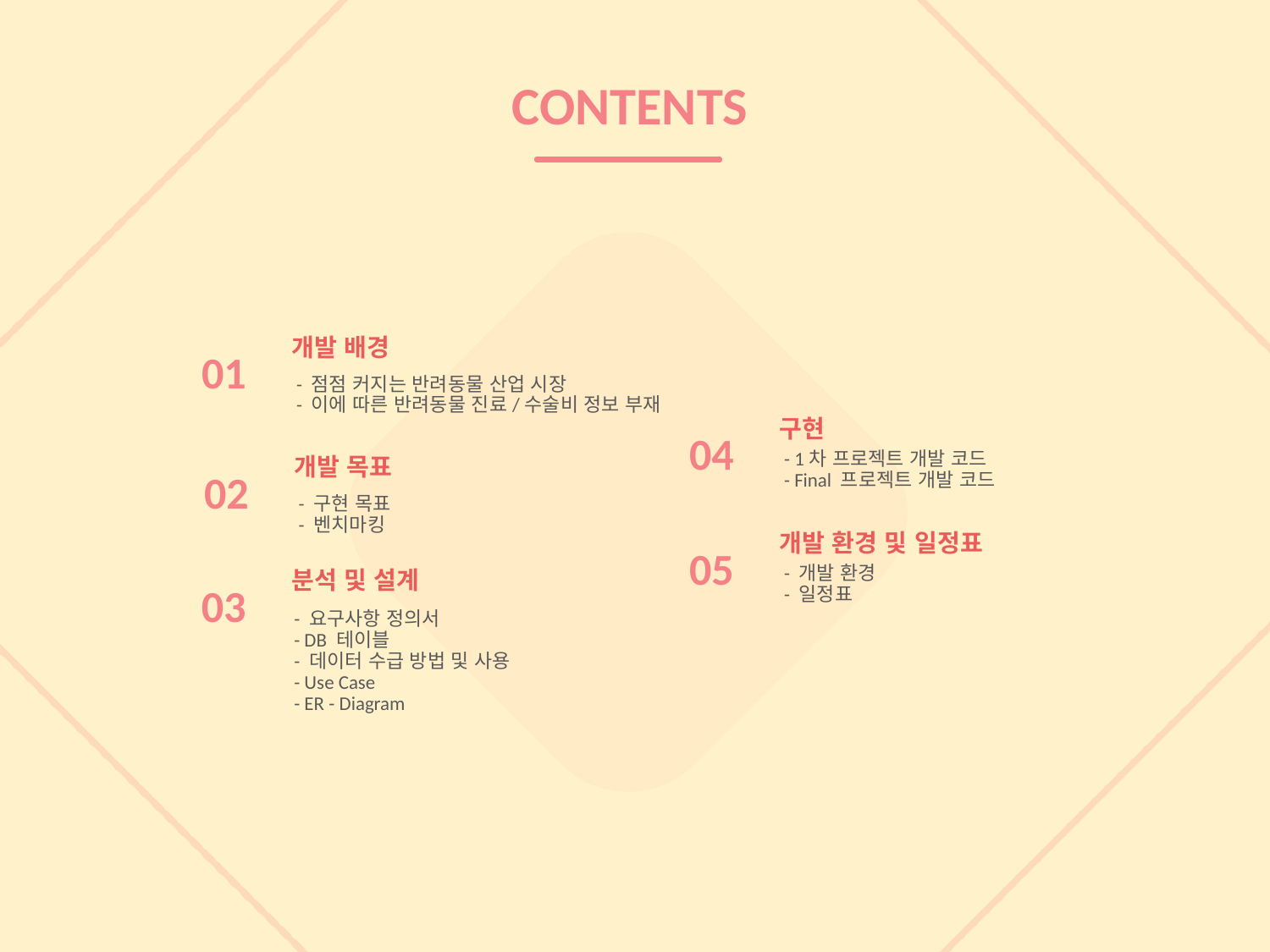

CONTENTS
개발 배경
01
 - 점점 커지는 반려동물 산업 시장
 - 이에 따른 반려동물 진료/수술비 정보 부재
구현
04
 - 1차 프로젝트 개발 코드
 - Final 프로젝트 개발 코드
개발 목표
02
 - 구현 목표
 - 벤치마킹
개발 환경 및 일정표
05
 - 개발 환경
 - 일정표
분석 및 설계
03
 - 요구사항 정의서
 - DB 테이블
 - 데이터 수급 방법 및 사용
 - Use Case
 - ER - Diagram